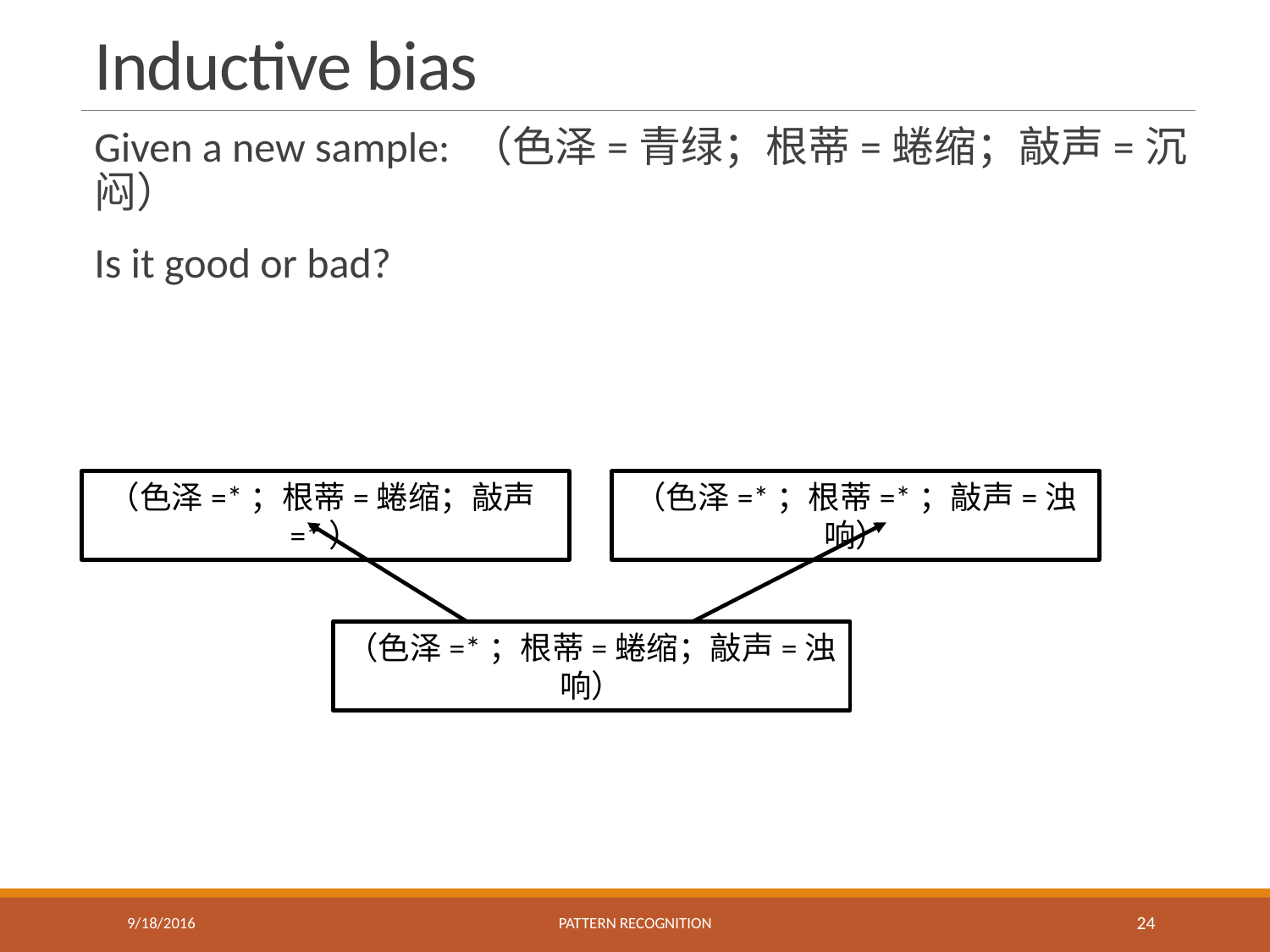

# Inductive bias
Given a new sample: （色泽=青绿；根蒂=蜷缩；敲声=沉闷）
Is it good or bad?
（色泽=*；根蒂=蜷缩；敲声=*）
（色泽=*；根蒂=*；敲声=浊响）
（色泽=*；根蒂=蜷缩；敲声=浊响）
9/18/2016
Pattern recognition
24